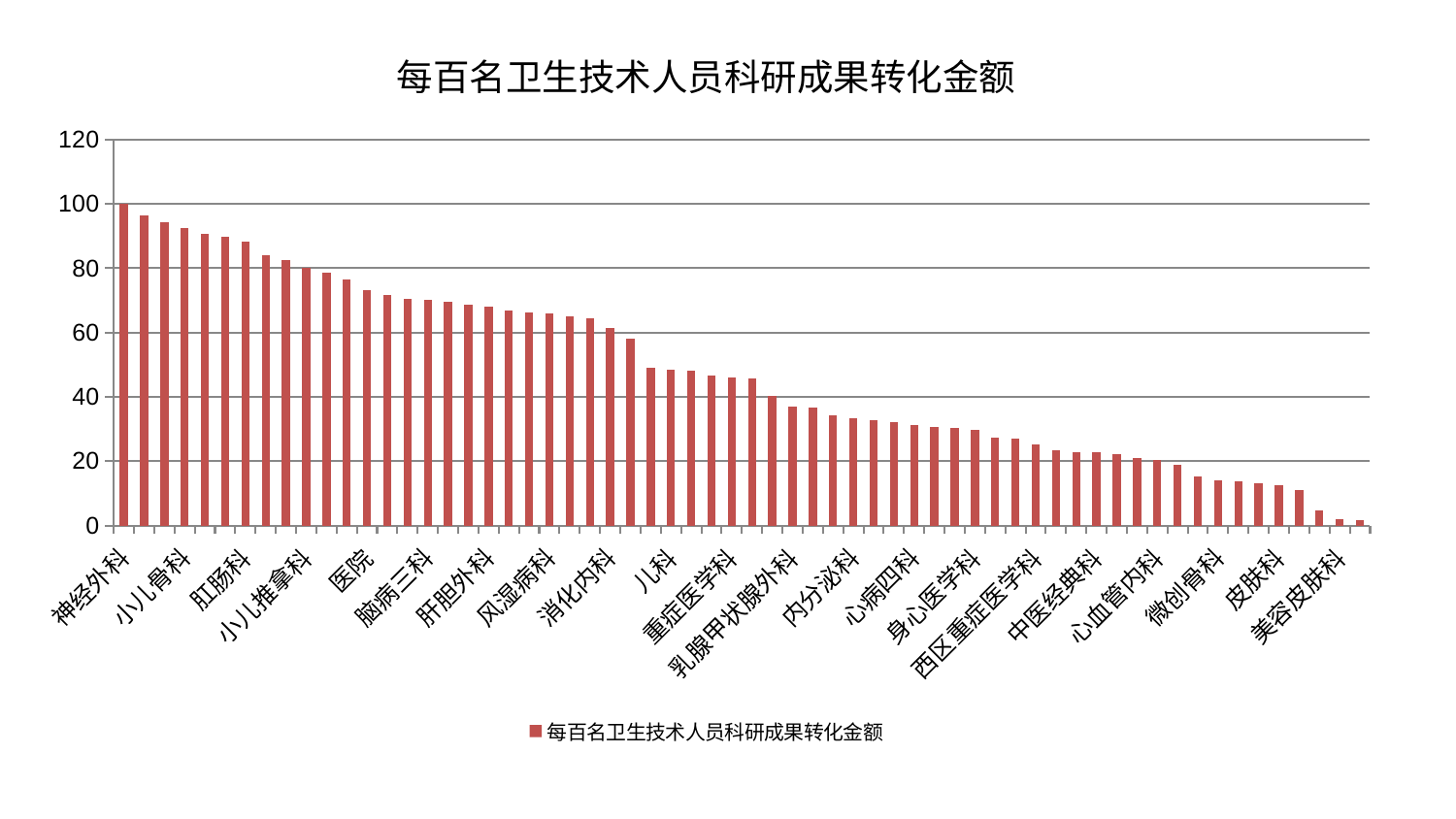

### Chart: 每百名卫生技术人员科研成果转化金额

| Category | 每百名卫生技术人员科研成果转化金额 |
|---|---|
| 神经外科 | 100.00000000000001 |
| 口腔科 | 96.41102694346016 |
| 康复科 | 94.31673560353151 |
| 小儿骨科 | 92.41123456002437 |
| 血液科 | 90.55209483621255 |
| 东区肾病科 | 89.90824624921758 |
| 肛肠科 | 88.25376662569997 |
| 心病三科 | 83.96264009696873 |
| 脾胃病科 | 82.40243096802041 |
| 小儿推拿科 | 80.15318447617496 |
| 心病二科 | 78.55628862121564 |
| 普通外科 | 76.40361470345275 |
| 医院 | 73.24834047548559 |
| 创伤骨科 | 71.66996331870568 |
| 神经内科 | 70.57724108976542 |
| 脑病三科 | 70.21647376839091 |
| 运动损伤骨科 | 69.48719321227559 |
| 肾脏内科 | 68.79486510624973 |
| 肝胆外科 | 68.17034917998329 |
| 综合内科 | 66.71570558498975 |
| 呼吸内科 | 66.3021846922519 |
| 风湿病科 | 66.10596129968694 |
| 胸外科 | 65.12564149911938 |
| 脾胃科消化科合并 | 64.4191546590319 |
| 消化内科 | 61.36741230299618 |
| 心病一科 | 58.128233510005074 |
| 肝病科 | 49.17268424411351 |
| 儿科 | 48.527106799018355 |
| 泌尿外科 | 48.01043790270318 |
| 产科 | 46.64520055968883 |
| 重症医学科 | 46.16182597667 |
| 脑病二科 | 45.635865838287906 |
| 妇科 | 40.2469580838425 |
| 乳腺甲状腺外科 | 36.8451700338435 |
| 骨科 | 36.59559981776905 |
| 关节骨科 | 34.198233869902154 |
| 内分泌科 | 33.253951325159285 |
| 脊柱骨科 | 32.82283399293752 |
| 东区重症医学科 | 32.02363541107639 |
| 心病四科 | 31.335337395479527 |
| 眼科 | 30.565434686688082 |
| 脑病一科 | 30.211625468435162 |
| 身心医学科 | 29.641115781910703 |
| 显微骨科 | 27.22253338349169 |
| 妇科妇二科合并 | 26.896581439750264 |
| 西区重症医学科 | 25.076081109621246 |
| 耳鼻喉科 | 23.35113438783491 |
| 推拿科 | 22.917971773260266 |
| 中医经典科 | 22.91309959603826 |
| 肿瘤内科 | 22.105233161524126 |
| 老年医学科 | 21.109678794304898 |
| 心血管内科 | 20.366495939763514 |
| 针灸科 | 18.80923699686265 |
| 男科 | 15.396235100084409 |
| 微创骨科 | 14.148866553365712 |
| 治未病中心 | 13.81877437251393 |
| 肾病科 | 13.06684040449697 |
| 皮肤科 | 12.613107961544221 |
| 周围血管科 | 11.036894642764691 |
| 中医外治中心 | 4.814428965086347 |
| 美容皮肤科 | 2.021351952965311 |
| 妇二科 | 1.5310531921682187 |
40